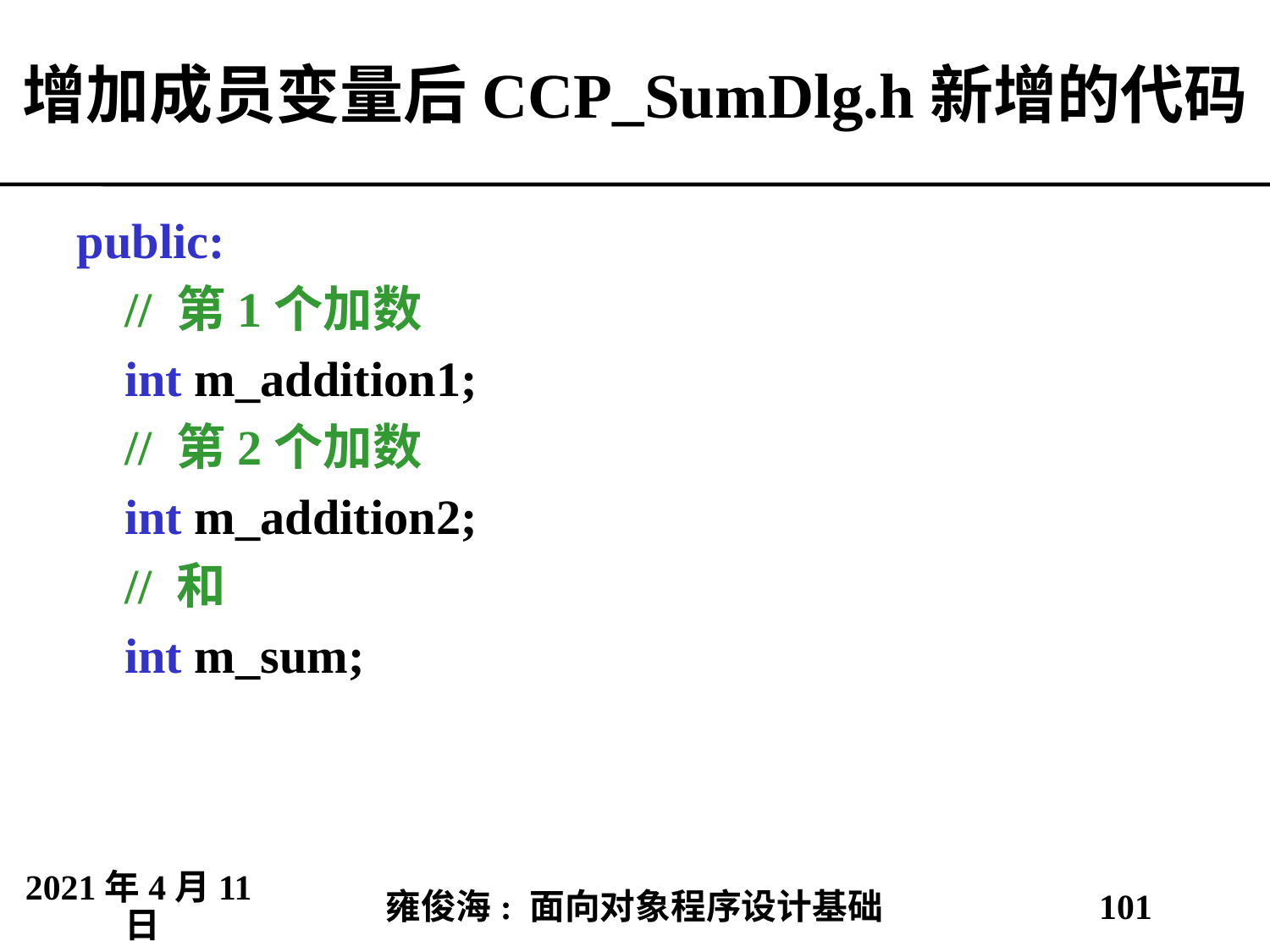

# 增加成员变量后CCP_SumDlg.h新增的代码

public:
	// 第1个加数
	int m_addition1;
	// 第2个加数
	int m_addition2;
	// 和
	int m_sum;
2021年4月11日
雍俊海: 面向对象程序设计基础
101